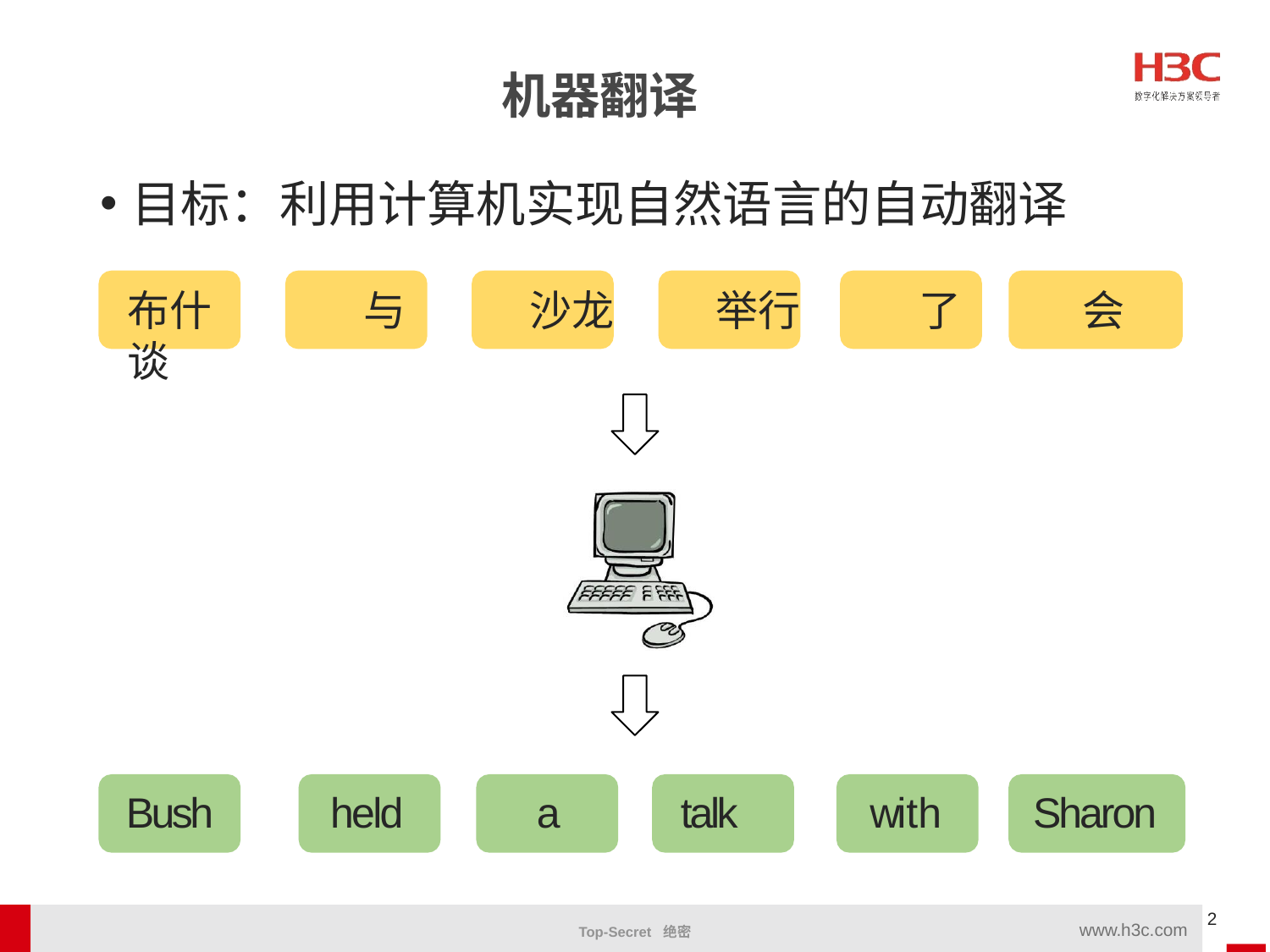

机器翻译
目标：利用计算机实现自然语言的自动翻译

布什	与	沙龙	举行	了	会谈

Bush
held
a
talk
with
Sharon